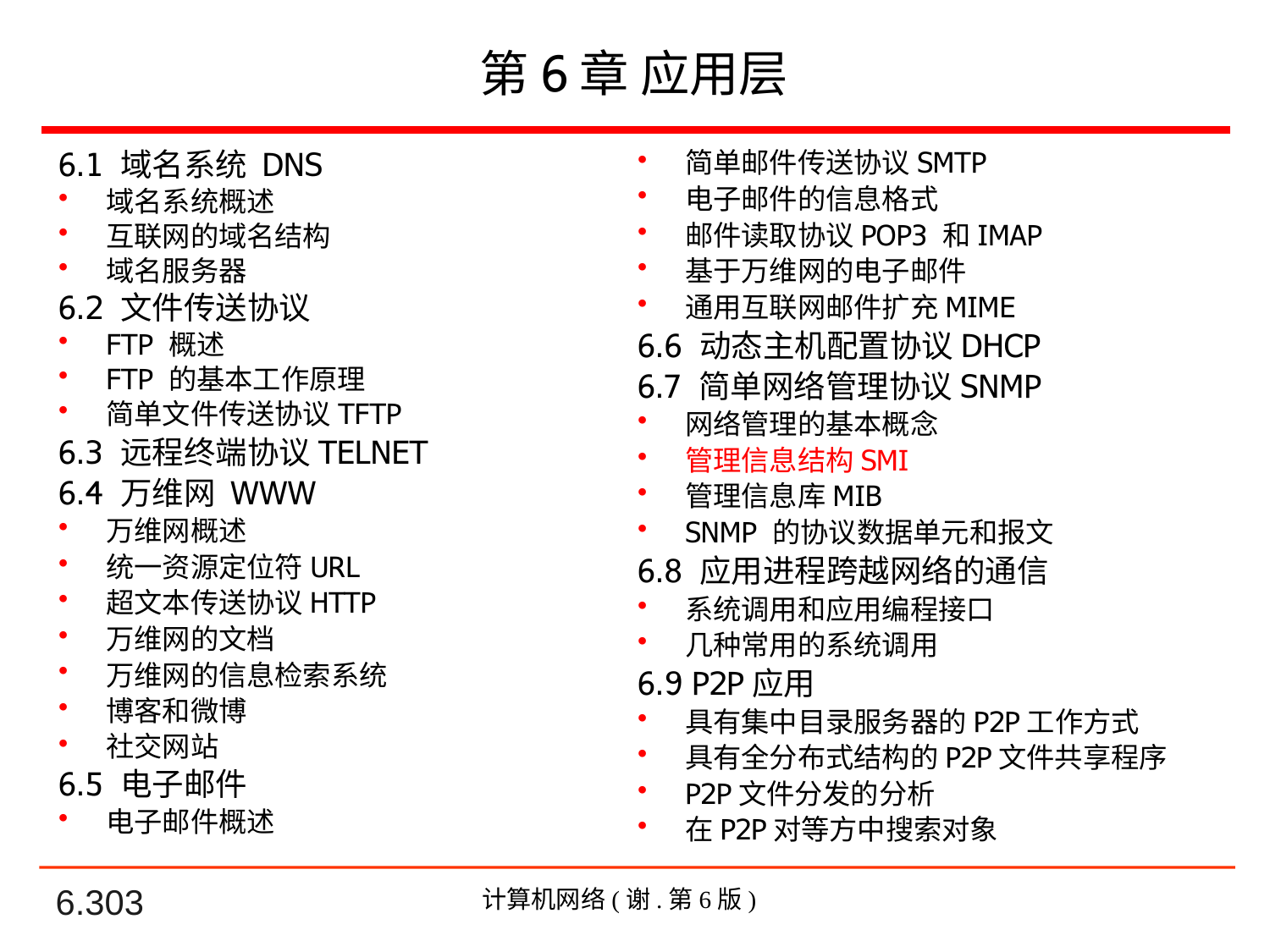

# 第6章 应用层
6.1 域名系统 DNS
域名系统概述
互联网的域名结构
域名服务器
6.2 文件传送协议
FTP 概述
FTP 的基本工作原理
简单文件传送协议TFTP
6.3 远程终端协议TELNET
6.4 万维网 WWW
万维网概述
统一资源定位符URL
超文本传送协议HTTP
万维网的文档
万维网的信息检索系统
博客和微博
社交网站
6.5 电子邮件
电子邮件概述

简单邮件传送协议SMTP
电子邮件的信息格式
邮件读取协议POP3 和IMAP
基于万维网的电子邮件
通用互联网邮件扩充MIME
6.6 动态主机配置协议DHCP
6.7 简单网络管理协议SNMP
网络管理的基本概念
管理信息结构SMI
管理信息库MIB
SNMP 的协议数据单元和报文
6.8 应用进程跨越网络的通信
系统调用和应用编程接口
几种常用的系统调用
6.9 P2P应用
具有集中目录服务器的P2P工作方式
具有全分布式结构的P2P文件共享程序
P2P文件分发的分析
在P2P对等方中搜索对象